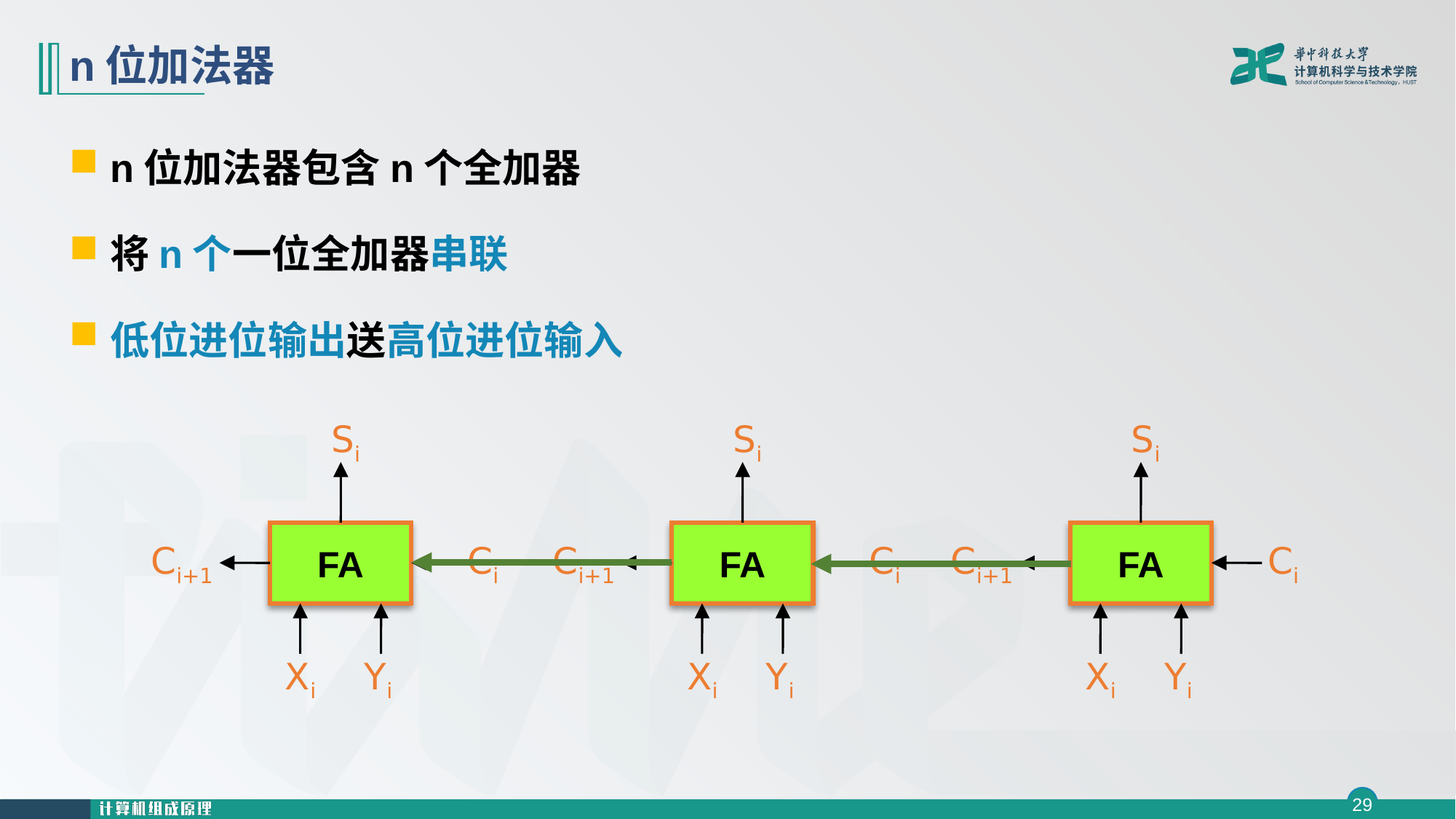

# n位加法器
n位加法器包含n个全加器
将n个一位全加器串联
低位进位输出送高位进位输入
Si

FA
Ci+1
Ci

Xi     Yi
Si

FA
Ci+1
Ci

Xi     Yi
Si

FA
Ci+1
Ci

Xi     Yi